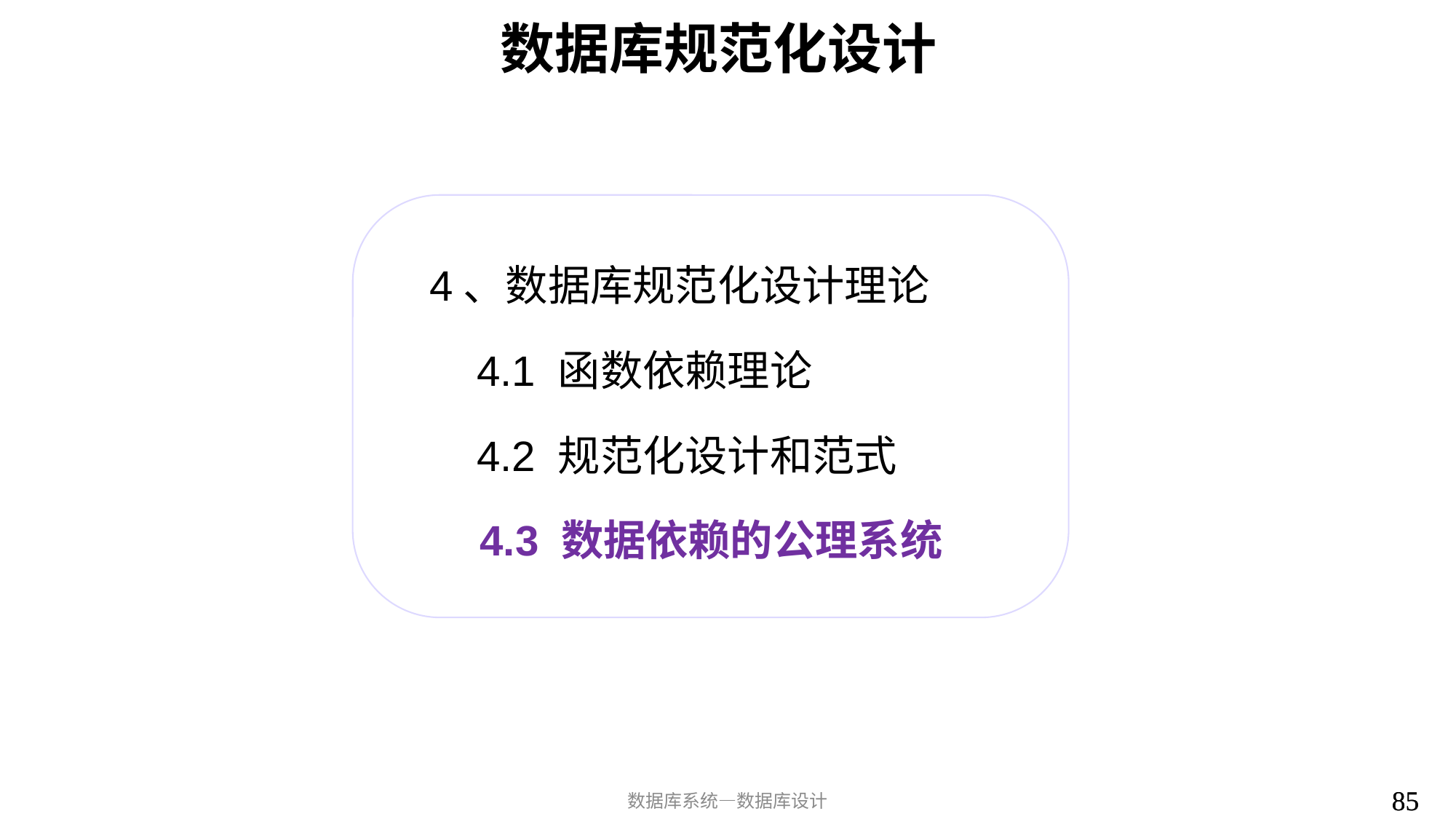

# 数据库规范化设计

4、数据库规范化设计理论
    4.1 函数依赖理论
    4.2 规范化设计和范式
4.3 数据依赖的公理系统
85
85
数据库系统—数据库设计